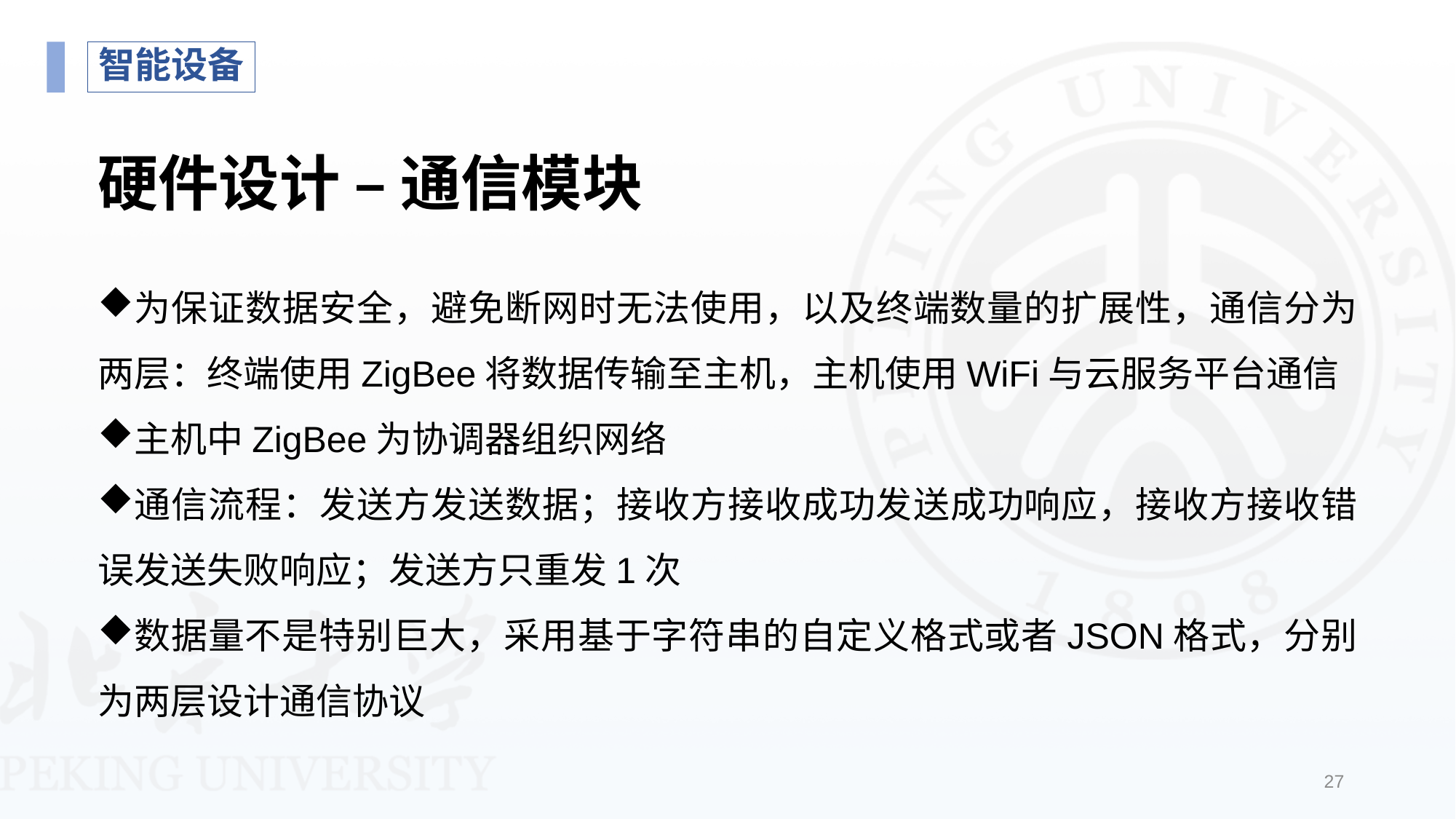

智能设备
# 硬件设计 – 通信模块
为保证数据安全，避免断网时无法使用，以及终端数量的扩展性，通信分为两层：终端使用ZigBee将数据传输至主机，主机使用WiFi与云服务平台通信
主机中ZigBee为协调器组织网络
通信流程：发送方发送数据；接收方接收成功发送成功响应，接收方接收错误发送失败响应；发送方只重发1次
数据量不是特别巨大，采用基于字符串的自定义格式或者JSON格式，分别为两层设计通信协议

27